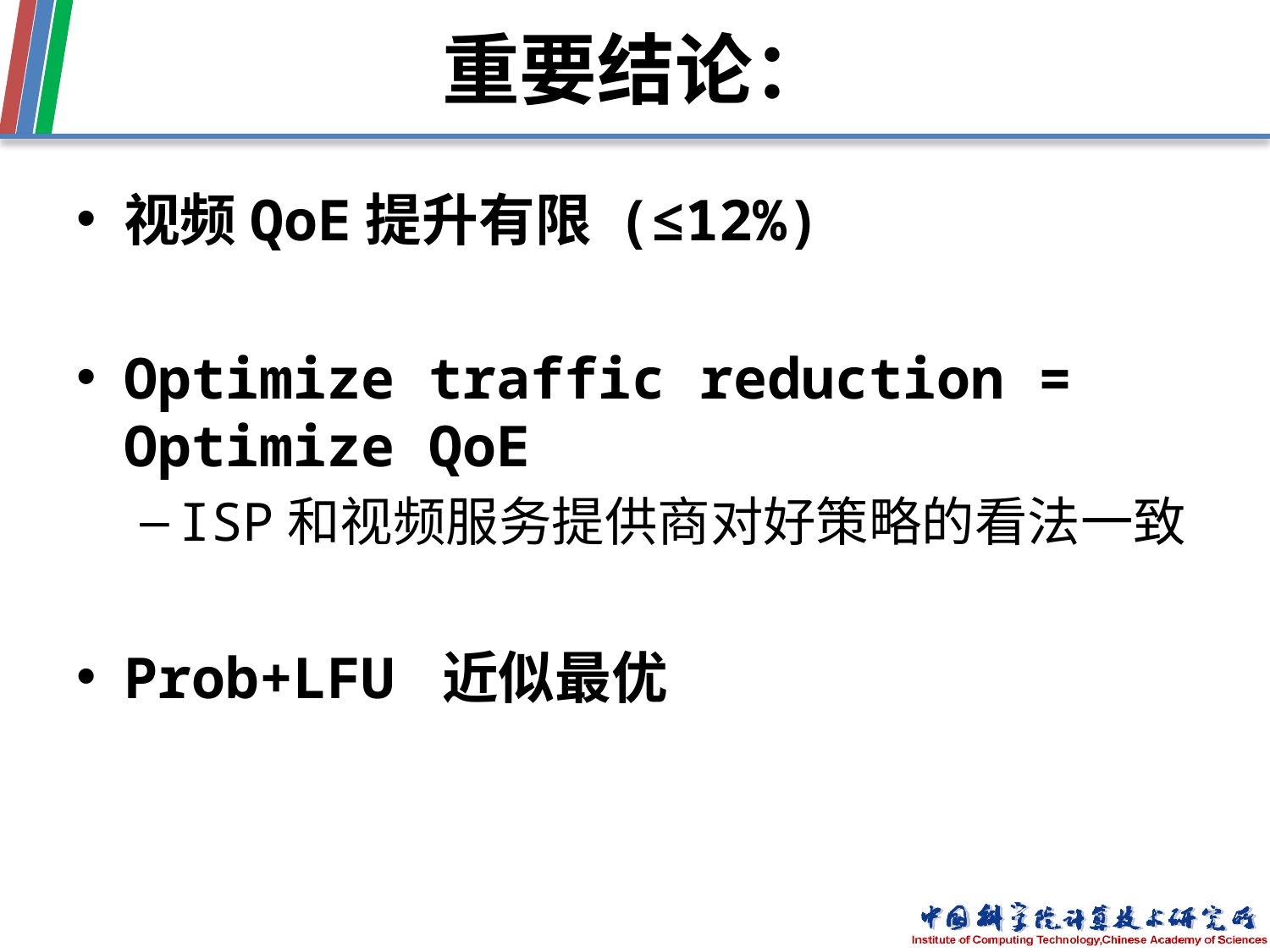

# 重要结论：
视频QoE提升有限 (≤12%)

Optimize traffic reduction = Optimize QoE
ISP和视频服务提供商对好策略的看法一致

Prob+LFU 近似最优